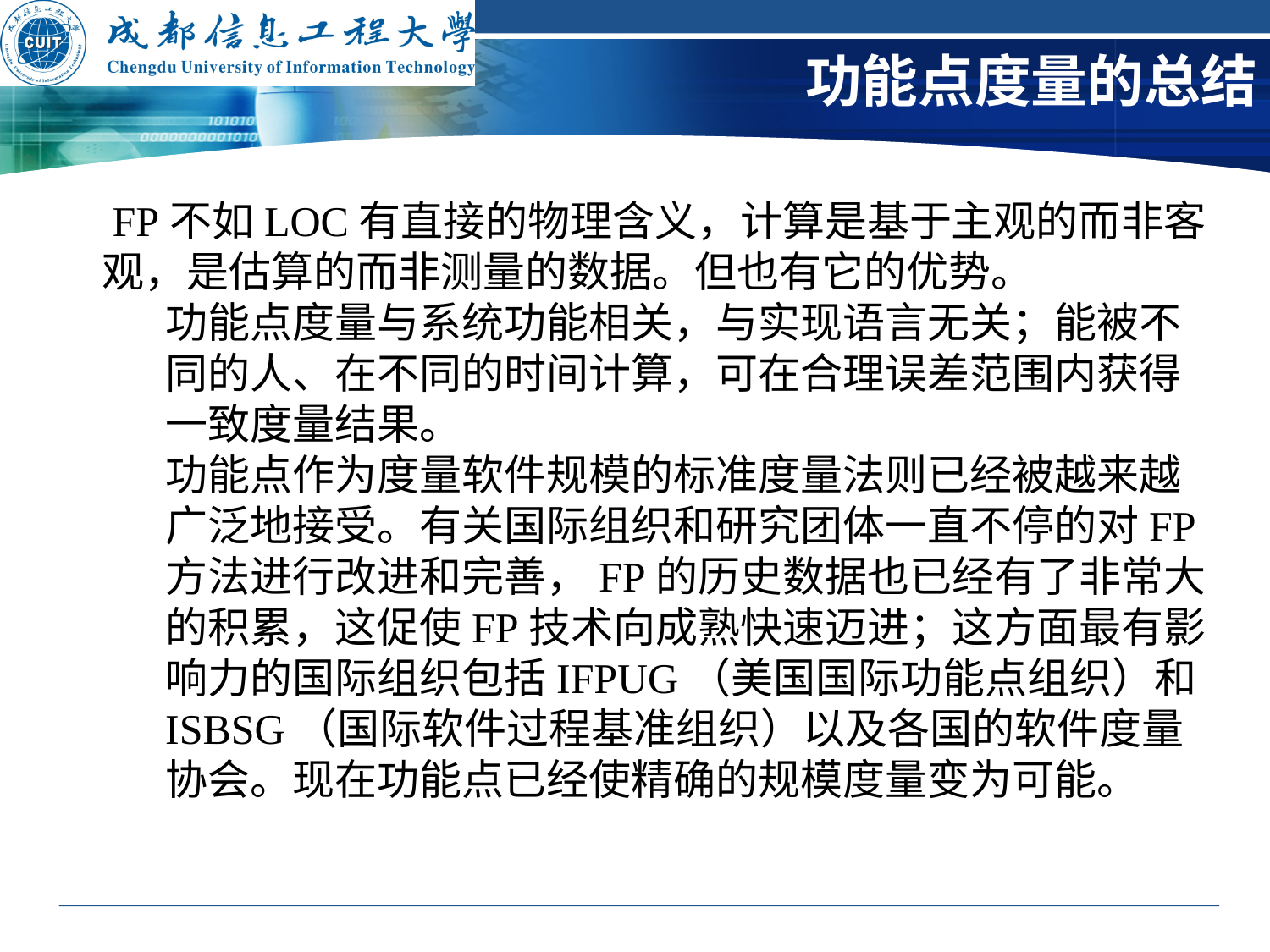

# 功能点度量的总结
 FP不如LOC有直接的物理含义，计算是基于主观的而非客观，是估算的而非测量的数据。但也有它的优势。
功能点度量与系统功能相关，与实现语言无关；能被不同的人、在不同的时间计算，可在合理误差范围内获得一致度量结果。
功能点作为度量软件规模的标准度量法则已经被越来越广泛地接受。有关国际组织和研究团体一直不停的对FP方法进行改进和完善，FP的历史数据也已经有了非常大的积累，这促使FP技术向成熟快速迈进；这方面最有影响力的国际组织包括IFPUG（美国国际功能点组织）和ISBSG（国际软件过程基准组织）以及各国的软件度量协会。现在功能点已经使精确的规模度量变为可能。